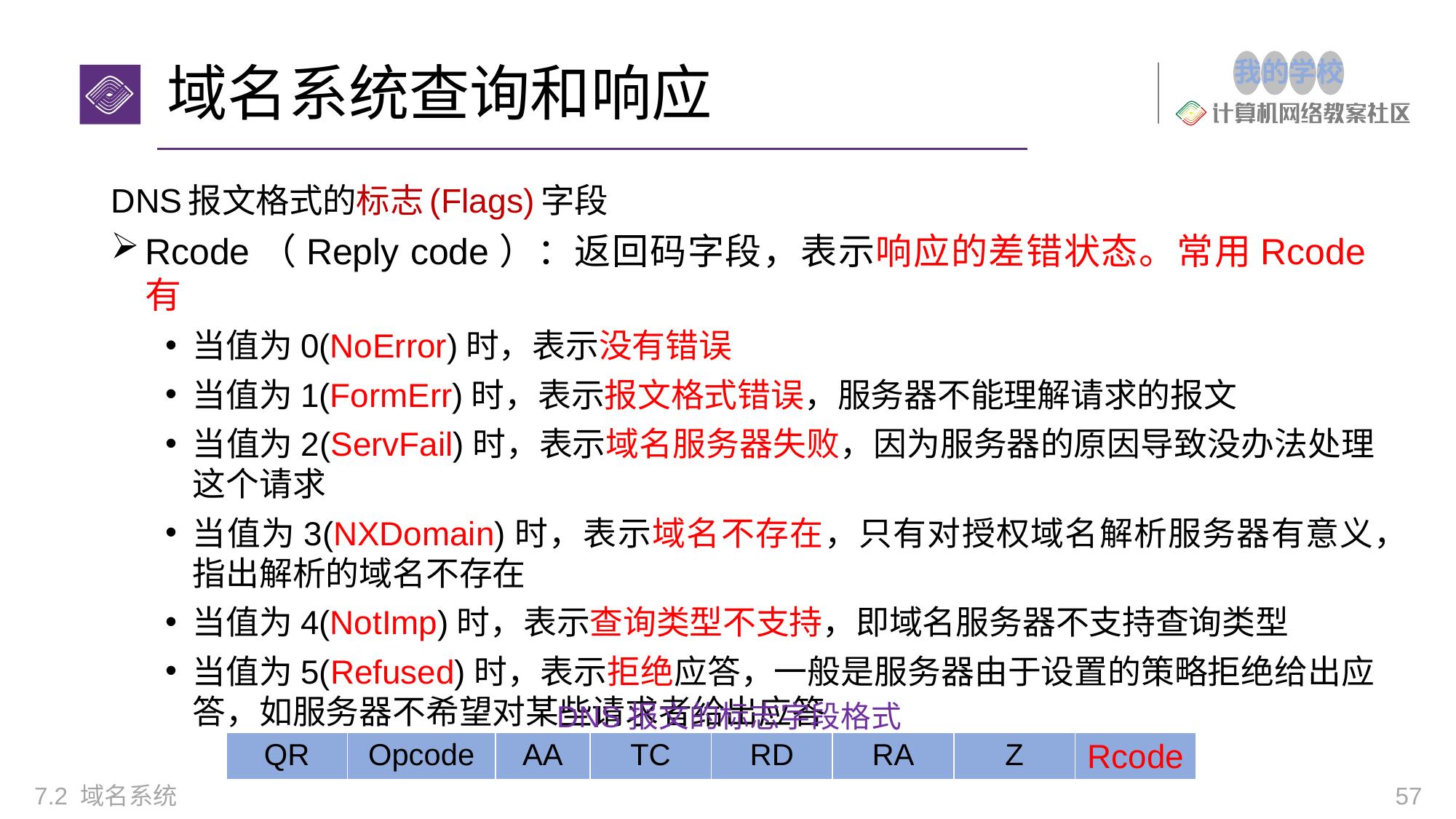

# 域名系统查询和响应
DNS报文格式的标志(Flags)字段
Rcode（Reply code）：返回码字段，表示响应的差错状态。常用Rcode有
当值为0(NoError)时，表示没有错误
当值为1(FormErr)时，表示报文格式错误，服务器不能理解请求的报文
当值为2(ServFail)时，表示域名服务器失败，因为服务器的原因导致没办法处理这个请求
当值为3(NXDomain)时，表示域名不存在，只有对授权域名解析服务器有意义，指出解析的域名不存在
当值为4(NotImp)时，表示查询类型不支持，即域名服务器不支持查询类型
当值为5(Refused)时，表示拒绝应答，一般是服务器由于设置的策略拒绝给出应答，如服务器不希望对某些请求者给出应答
DNS报文的标志字段格式
| QR | Opcode | AA | TC | RD | RA | Z | Rcode |
| --- | --- | --- | --- | --- | --- | --- | --- |
7.2 域名系统
57